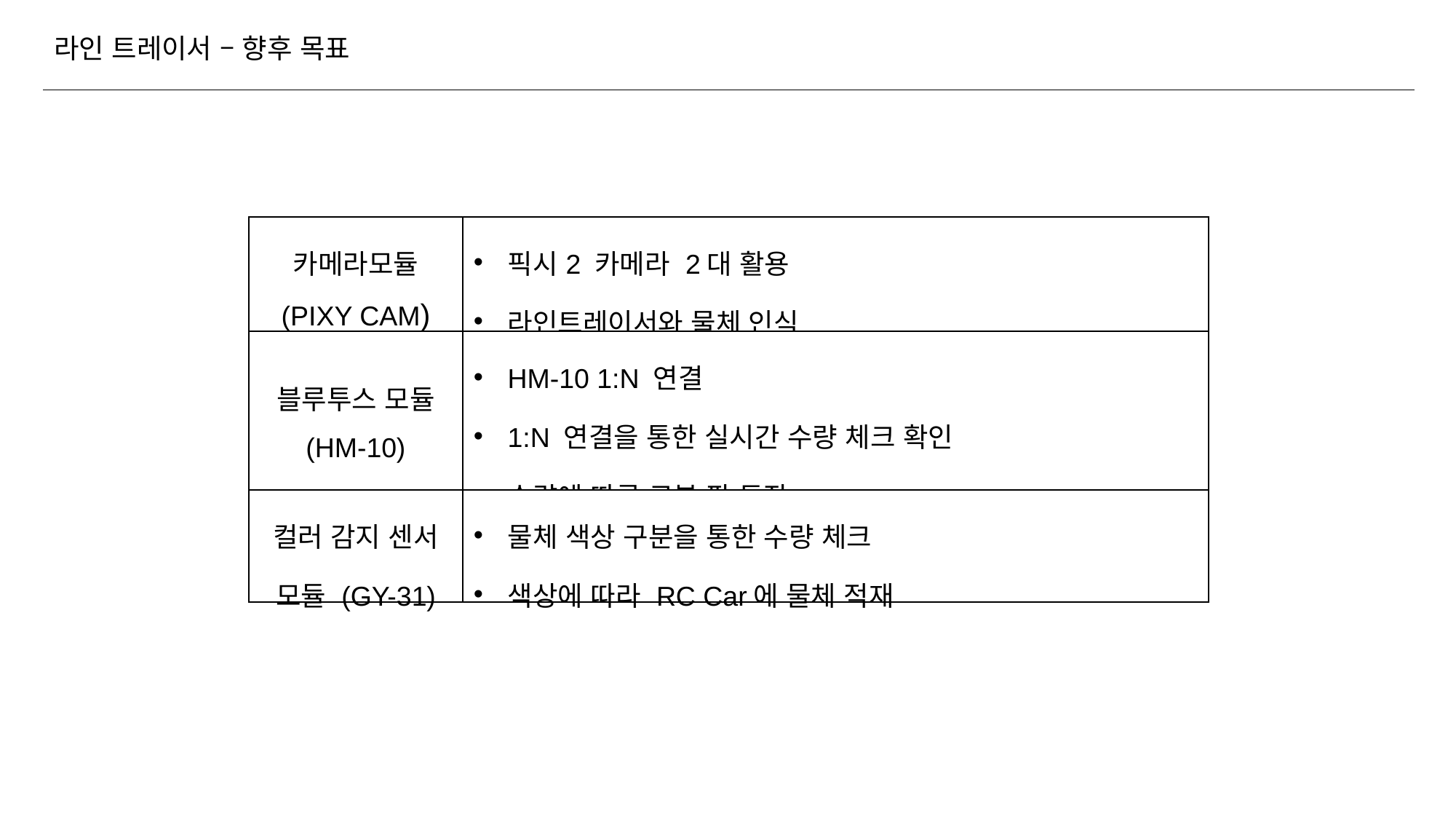

라인 트레이서 – 향후 목표
| 카메라모듈 (PIXY CAM) | 픽시2 카메라 2대 활용 라인트레이서와 물체 인식 |
| --- | --- |
| 블루투스 모듈 (HM-10) | HM-10 1:N 연결 1:N 연결을 통한 실시간 수량 체크 확인 수량에 따른 로봇 팔 동작 |
| 컬러 감지 센서 모듈 (GY-31) | 물체 색상 구분을 통한 수량 체크 색상에 따라 RC Car에 물체 적재 |